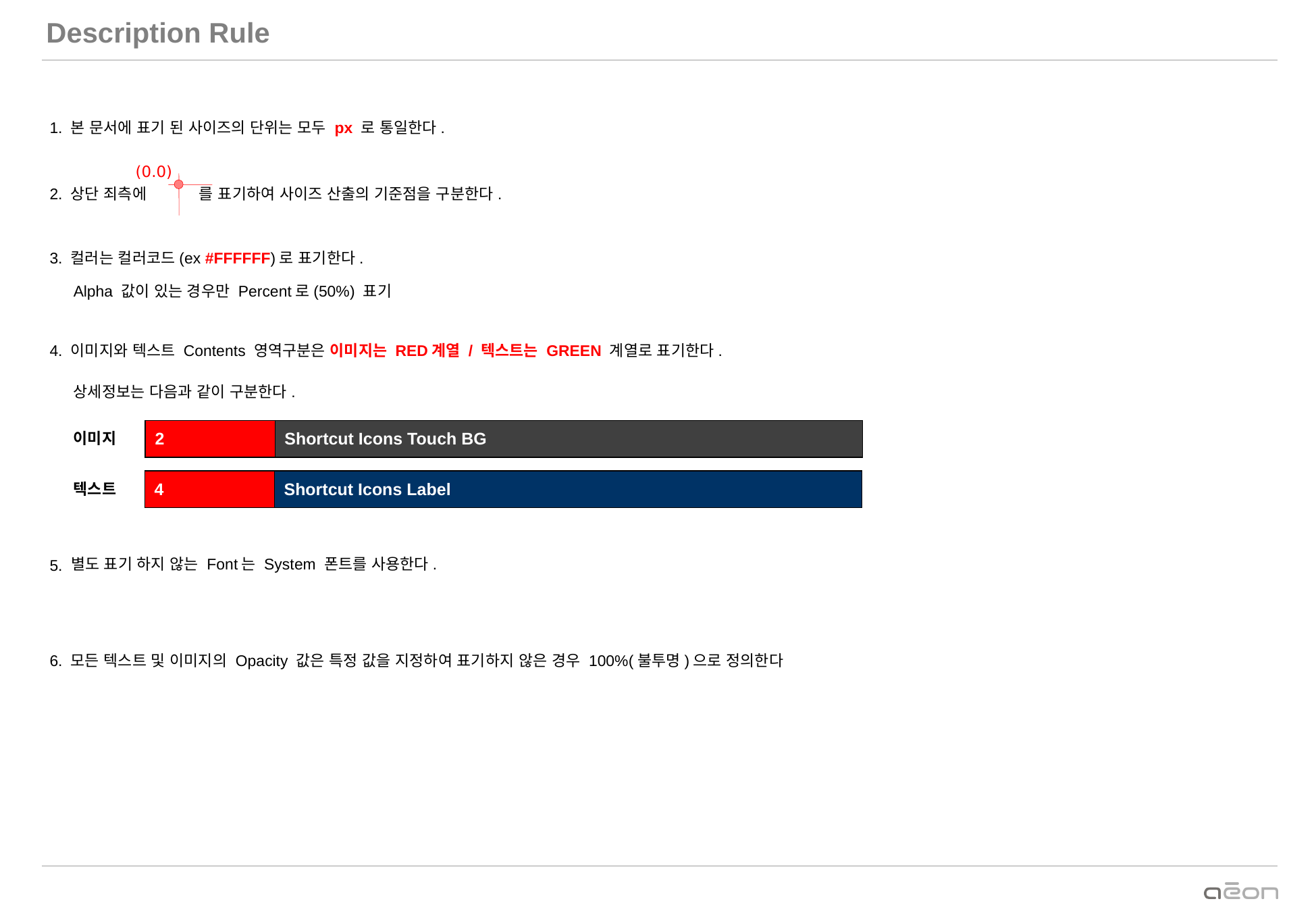

Description Rule
1. 본 문서에 표기 된 사이즈의 단위는 모두 px 로 통일한다.
(0.0)

2. 상단 죄측에            를 표기하여 사이즈 산출의 기준점을 구분한다.
3. 컬러는 컬러코드(ex #FFFFFF)로 표기한다.
Alpha 값이 있는 경우만 Percent로(50%) 표기
4. 이미지와 텍스트 Contents 영역구분은 이미지는 RED계열 / 텍스트는 GREEN 계열로 표기한다.
상세정보는 다음과 같이 구분한다.
| 2 | Shortcut Icons Touch BG |
| --- | --- |
이미지
| 4 | Shortcut Icons Label |
| --- | --- |
텍스트
별도 표기 하지 않는 Font는 System 폰트를 사용한다.
5.
6. 모든 텍스트 및 이미지의 Opacity 값은 특정 값을 지정하여 표기하지 않은 경우 100%(불투명)으로 정의한다